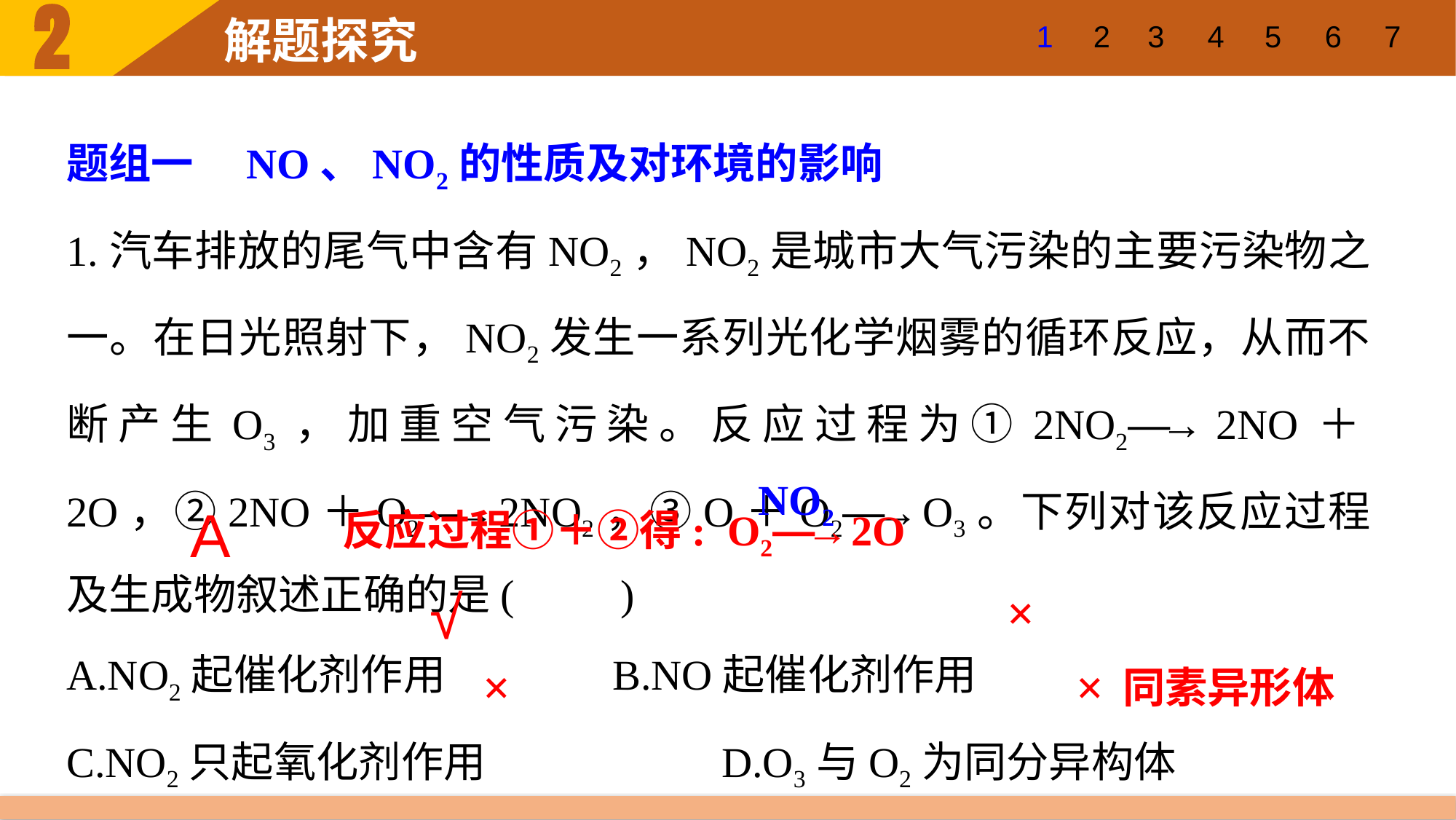

7
1
2
3
4
5
6
题组一　NO、NO2的性质及对环境的影响
1.汽车排放的尾气中含有NO2，NO2是城市大气污染的主要污染物之一。在日光照射下，NO2发生一系列光化学烟雾的循环反应，从而不断产生O3，加重空气污染。反应过程为①2NO2―→ 2NO＋2O，②2NO＋O2―→ 2NO2，③O＋O2―→ O3。下列对该反应过程及生成物叙述正确的是(　　)
A.NO2起催化剂作用  		B.NO起催化剂作用
C.NO2只起氧化剂作用  		D.O3与O2为同分异构体
NO2
A
反应过程①＋②得:  O2―→ 2O
√
×
×
×
同素异形体